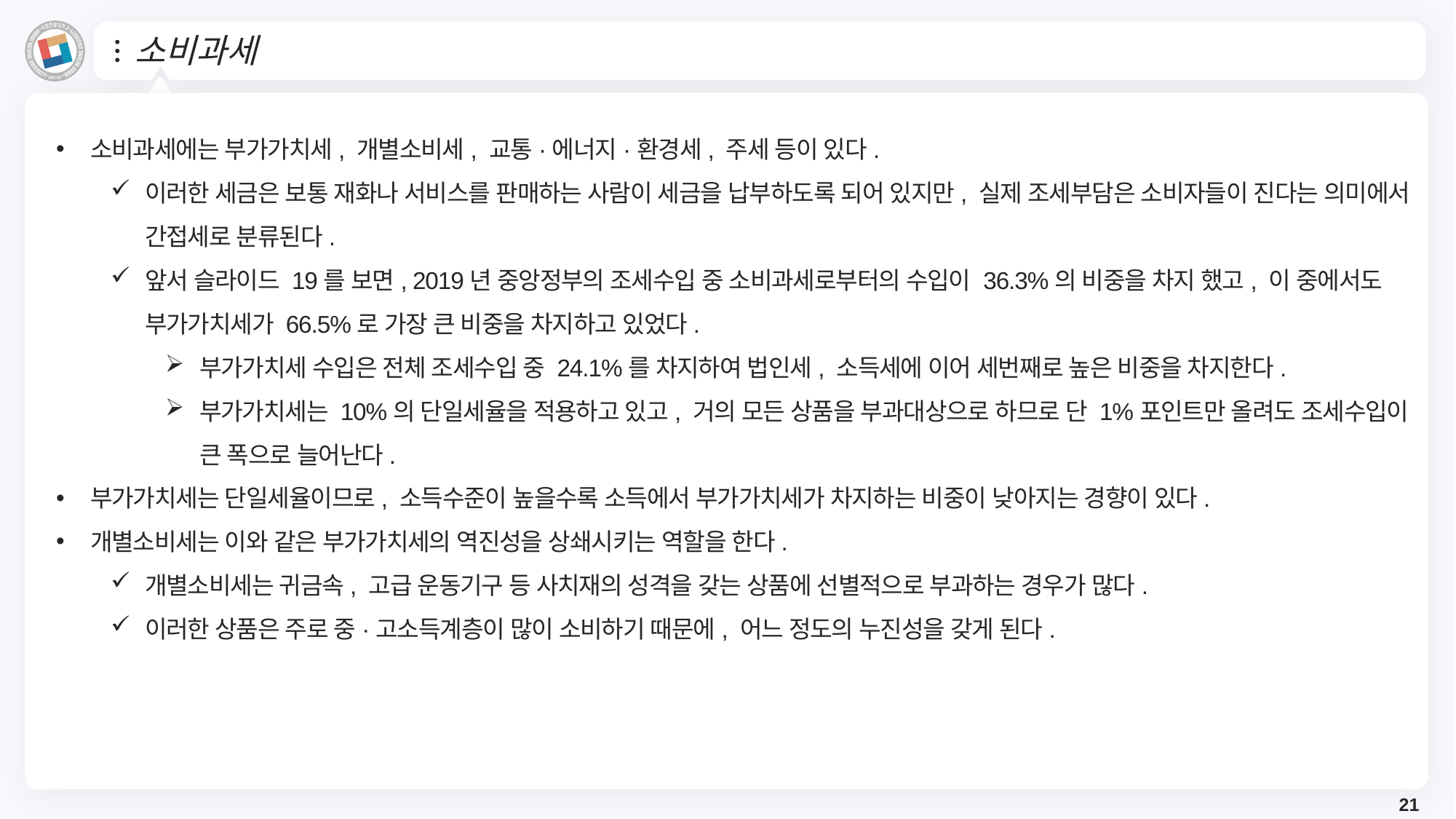

# 소비과세
소비과세에는 부가가치세, 개별소비세, 교통·에너지·환경세, 주세 등이 있다.
이러한 세금은 보통 재화나 서비스를 판매하는 사람이 세금을 납부하도록 되어 있지만, 실제 조세부담은 소비자들이 진다는 의미에서 간접세로 분류된다.
앞서 슬라이드 19를 보면, 2019년 중앙정부의 조세수입 중 소비과세로부터의 수입이 36.3%의 비중을 차지 했고, 이 중에서도 부가가치세가 66.5%로 가장 큰 비중을 차지하고 있었다.
부가가치세 수입은 전체 조세수입 중 24.1%를 차지하여 법인세, 소득세에 이어 세번째로 높은 비중을 차지한다.
부가가치세는 10%의 단일세율을 적용하고 있고, 거의 모든 상품을 부과대상으로 하므로 단 1%포인트만 올려도 조세수입이 큰 폭으로 늘어난다.
부가가치세는 단일세율이므로, 소득수준이 높을수록 소득에서 부가가치세가 차지하는 비중이 낮아지는 경향이 있다.
개별소비세는 이와 같은 부가가치세의 역진성을 상쇄시키는 역할을 한다.
개별소비세는 귀금속, 고급 운동기구 등 사치재의 성격을 갖는 상품에 선별적으로 부과하는 경우가 많다.
이러한 상품은 주로 중·고소득계층이 많이 소비하기 때문에, 어느 정도의 누진성을 갖게 된다.
21